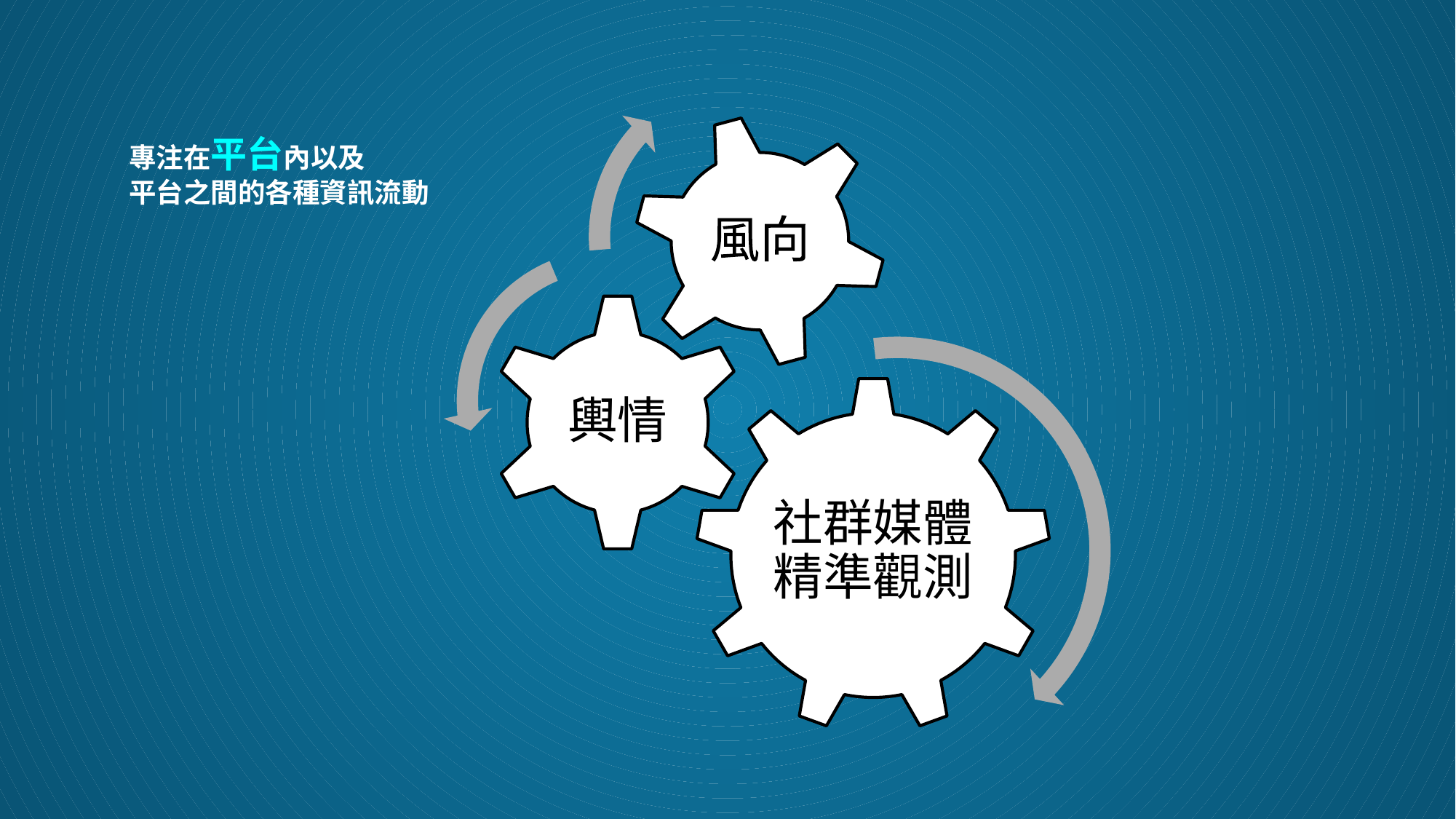

社群媒體
精準觀測
輿情
風向
專注在平台內以及
平台之間的各種資訊流動
#